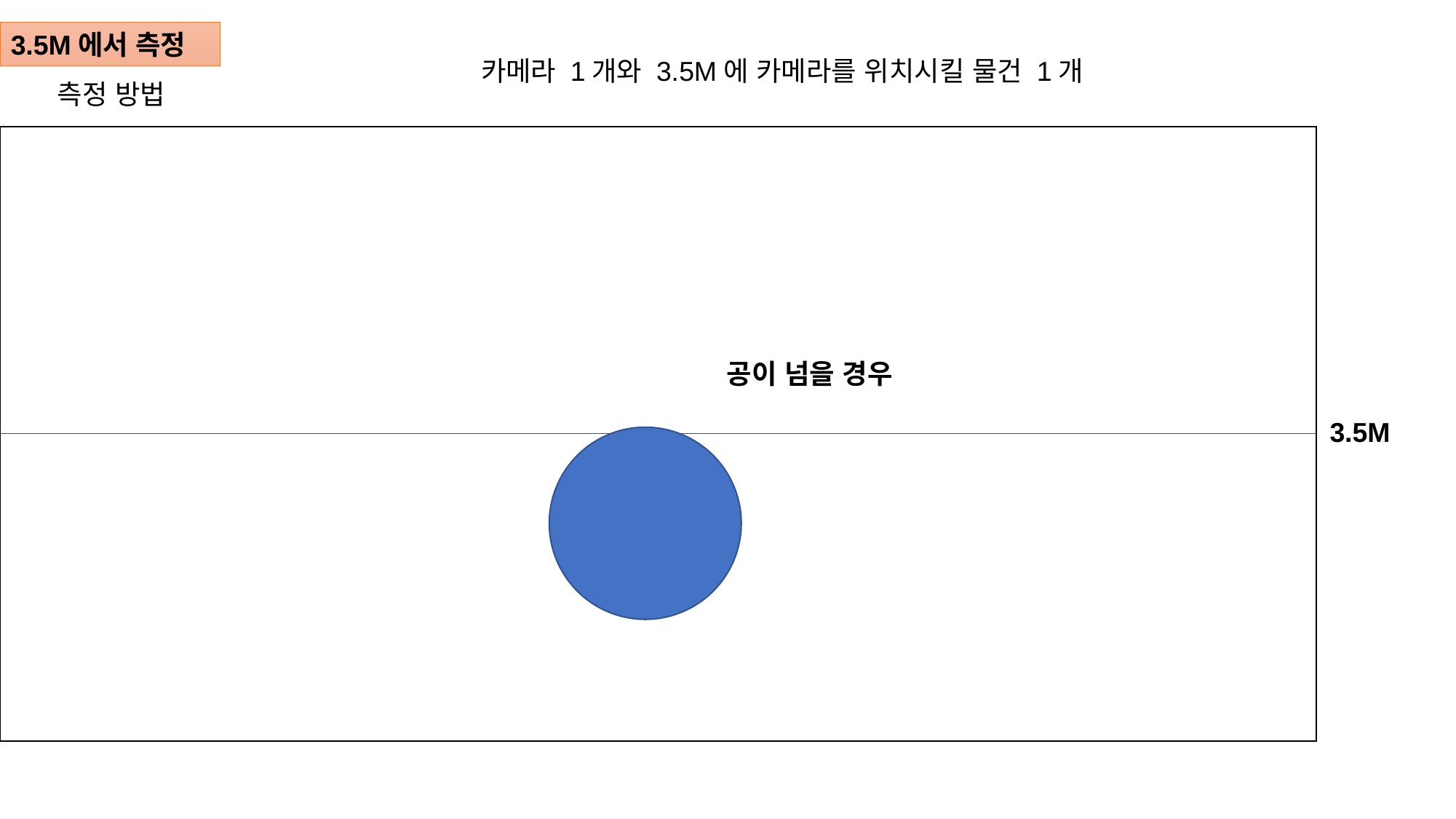

3.5M에서 측정
카메라 1개와 3.5M에 카메라를 위치시킬 물건 1개
측정 방법

공이 넘을 경우
3.5M